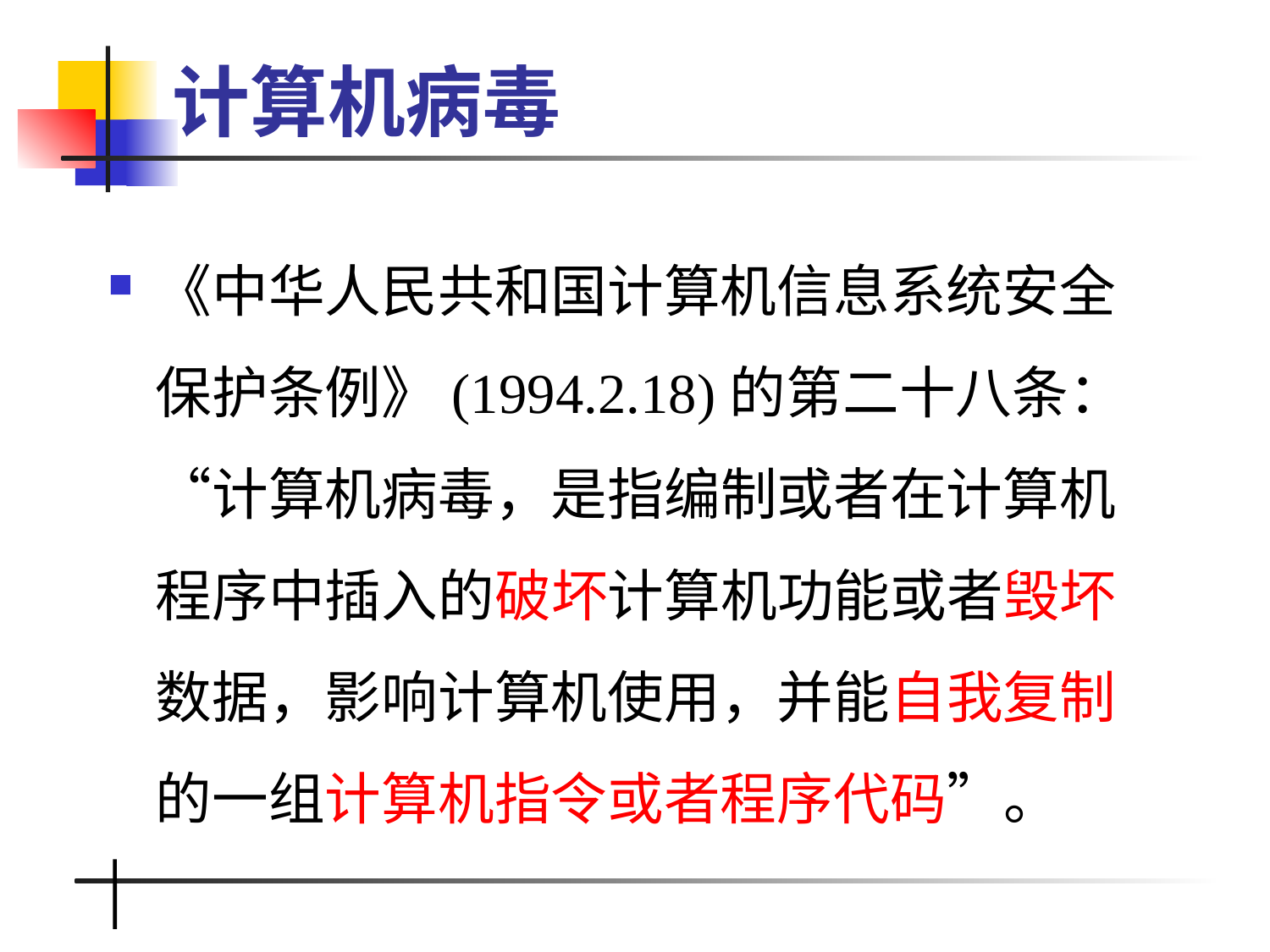

# 计算机病毒
《中华人民共和国计算机信息系统安全保护条例》(1994.2.18)的第二十八条：“计算机病毒，是指编制或者在计算机程序中插入的破坏计算机功能或者毁坏数据，影响计算机使用，并能自我复制的一组计算机指令或者程序代码”。